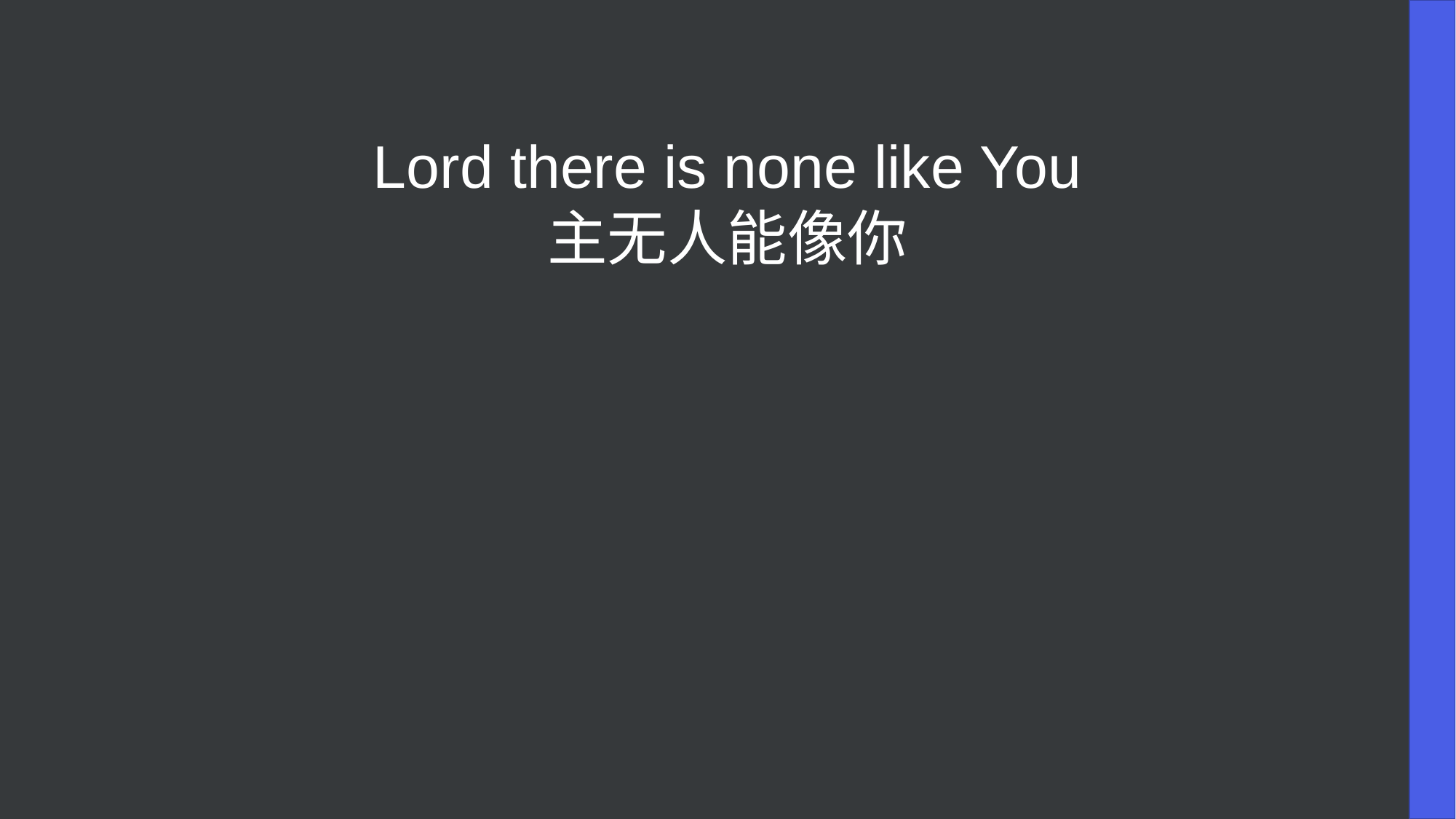

Lord there is none like You
主无人能像你